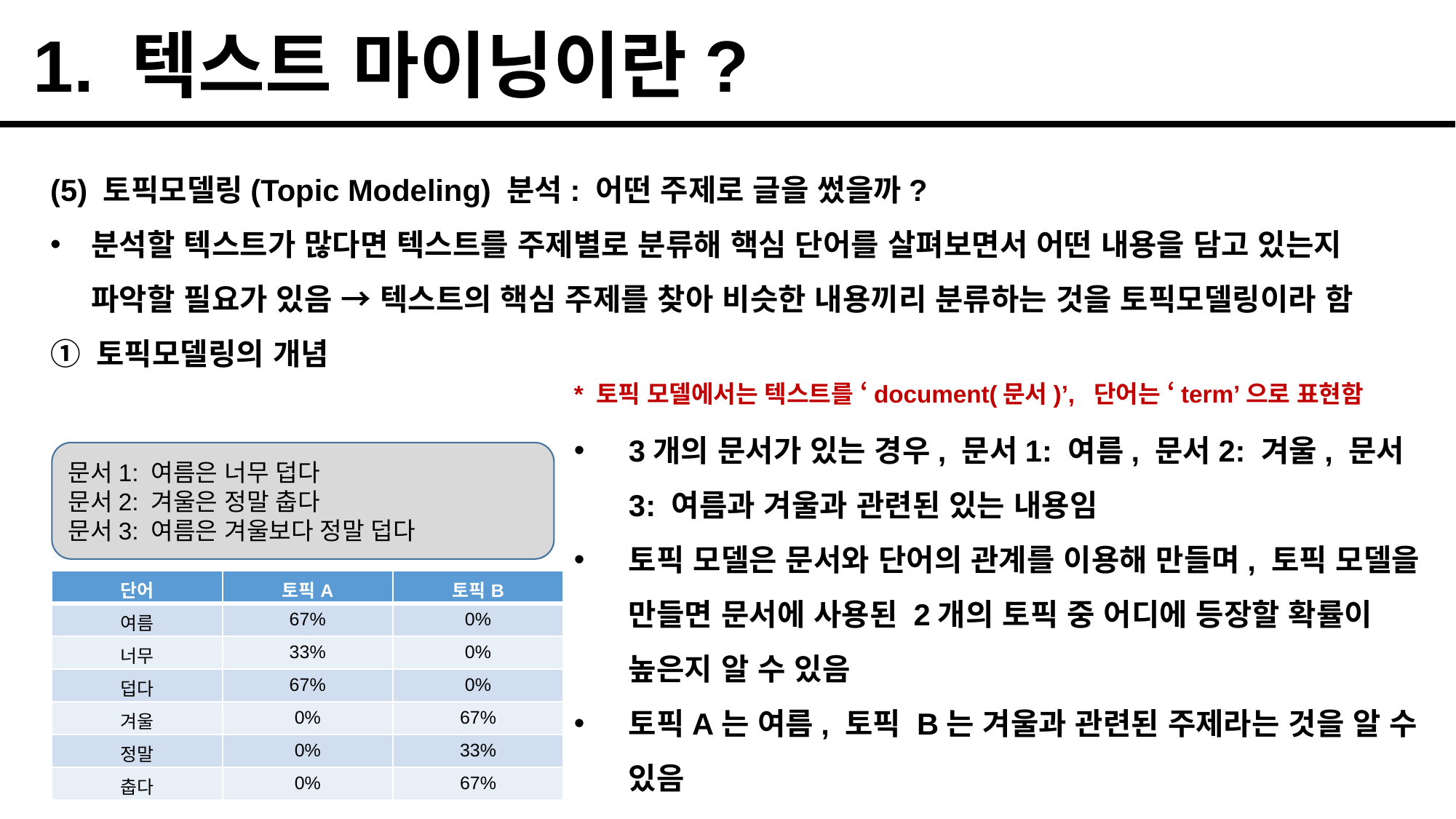

1. 텍스트 마이닝이란?
(5) 토픽모델링(Topic Modeling) 분석: 어떤 주제로 글을 썼을까?
분석할 텍스트가 많다면 텍스트를 주제별로 분류해 핵심 단어를 살펴보면서 어떤 내용을 담고 있는지 파악할 필요가 있음 → 텍스트의 핵심 주제를 찾아 비슷한 내용끼리 분류하는 것을 토픽모델링이라 함
① 토픽모델링의 개념
* 토픽 모델에서는 텍스트를 ‘document(문서)’,  단어는 ‘term’으로 표현함
3개의 문서가 있는 경우, 문서1: 여름, 문서2: 겨울, 문서3: 여름과 겨울과 관련된 있는 내용임
토픽 모델은 문서와 단어의 관계를 이용해 만들며, 토픽 모델을 만들면 문서에 사용된 2개의 토픽 중 어디에 등장할 확률이 높은지 알 수 있음
토픽A는 여름, 토픽 B는 겨울과 관련된 주제라는 것을 알 수 있음
문서1: 여름은 너무 덥다
문서2: 겨울은 정말 춥다
문서3: 여름은 겨울보다 정말 덥다
| 단어 | 토픽A | 토픽B |
| --- | --- | --- |
| 여름 | 67% | 0% |
| 너무 | 33% | 0% |
| 덥다 | 67% | 0% |
| 겨울 | 0% | 67% |
| 정말 | 0% | 33% |
| 춥다 | 0% | 67% |